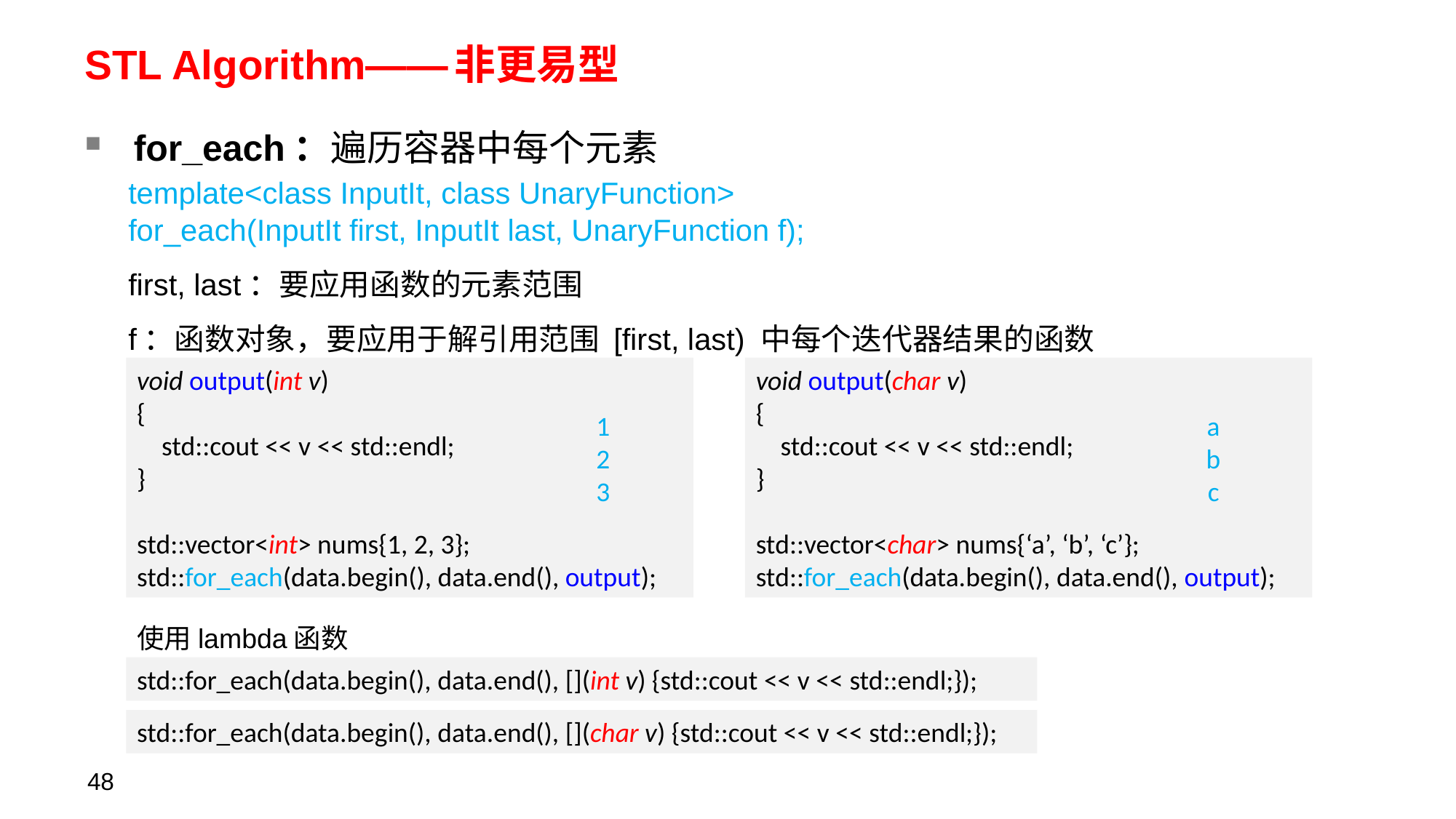

# STL Algorithm——非更易型
for_each：遍历容器中每个元素
template<class InputIt, class UnaryFunction>
for_each(InputIt first, InputIt last, UnaryFunction f);
first, last：要应用函数的元素范围
f：函数对象，要应用于解引用范围 [first, last) 中每个迭代器结果的函数
void output(char v)
{
    std::cout << v << std::endl;
}

std::vector<char> nums{‘a’, ‘b’, ‘c’};
std::for_each(data.begin(), data.end(), output);
void output(int v)
{
    std::cout << v << std::endl;
}

std::vector<int> nums{1, 2, 3};
std::for_each(data.begin(), data.end(), output);
1
2
3
a
b
c
使用lambda函数
std::for_each(data.begin(), data.end(), [](int v) {std::cout << v << std::endl;});
std::for_each(data.begin(), data.end(), [](char v) {std::cout << v << std::endl;});
48